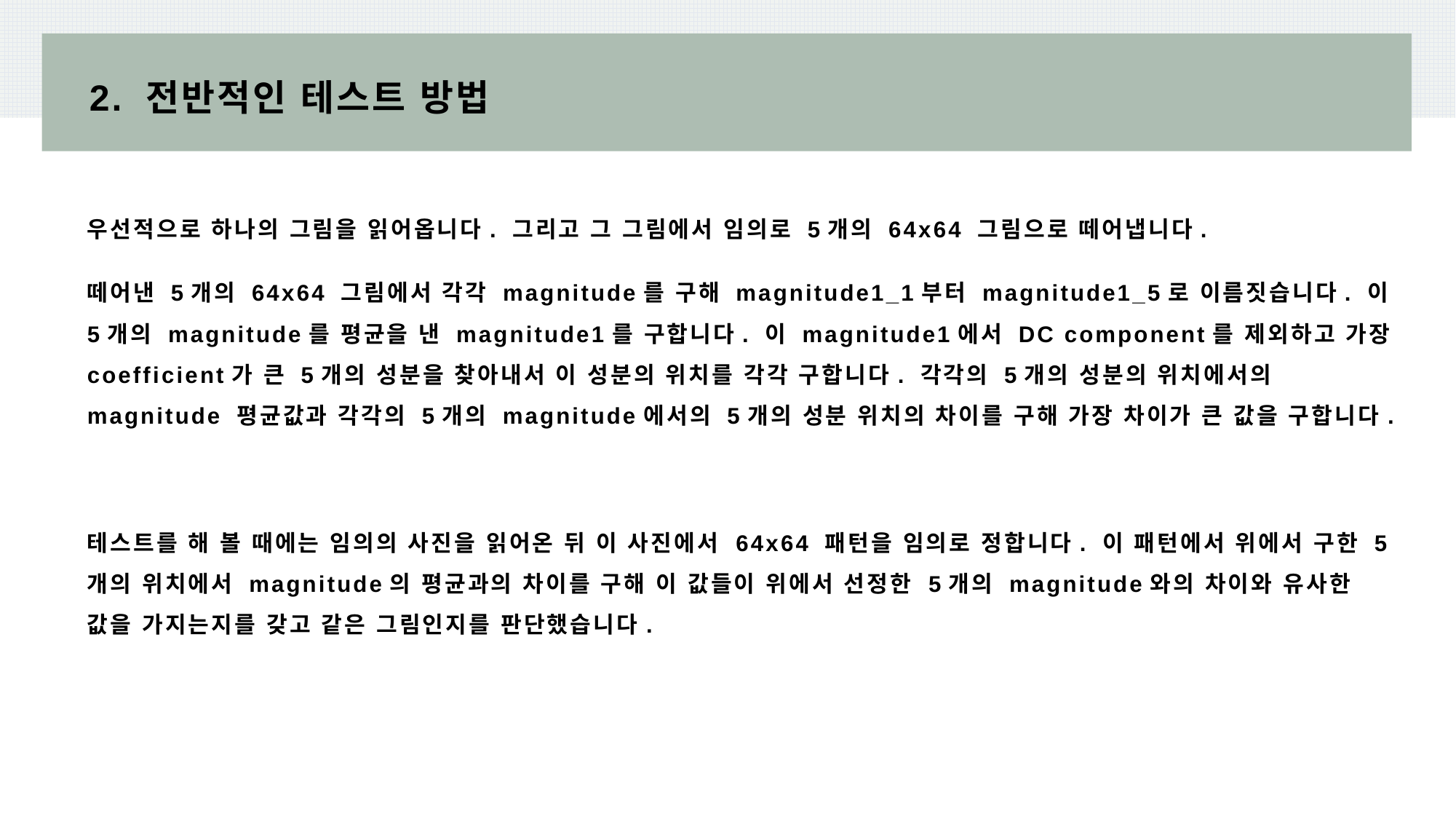

# 2. 전반적인 테스트 방법
우선적으로 하나의 그림을 읽어옵니다. 그리고 그 그림에서 임의로 5개의 64x64 그림으로 떼어냅니다.
떼어낸 5개의 64x64 그림에서 각각 magnitude를 구해 magnitude1_1부터 magnitude1_5로 이름짓습니다. 이 5개의 magnitude를 평균을 낸 magnitude1를 구합니다. 이 magnitude1에서 DC component를 제외하고 가장 coefficient가 큰 5개의 성분을 찾아내서 이 성분의 위치를 각각 구합니다. 각각의 5개의 성분의 위치에서의 magnitude 평균값과 각각의 5개의 magnitude에서의 5개의 성분 위치의 차이를 구해 가장 차이가 큰 값을 구합니다.

테스트를 해 볼 때에는 임의의 사진을 읽어온 뒤 이 사진에서 64x64 패턴을 임의로 정합니다. 이 패턴에서 위에서 구한 5개의 위치에서 magnitude의 평균과의 차이를 구해 이 값들이 위에서 선정한 5개의 magnitude와의 차이와 유사한 값을 가지는지를 갖고 같은 그림인지를 판단했습니다.